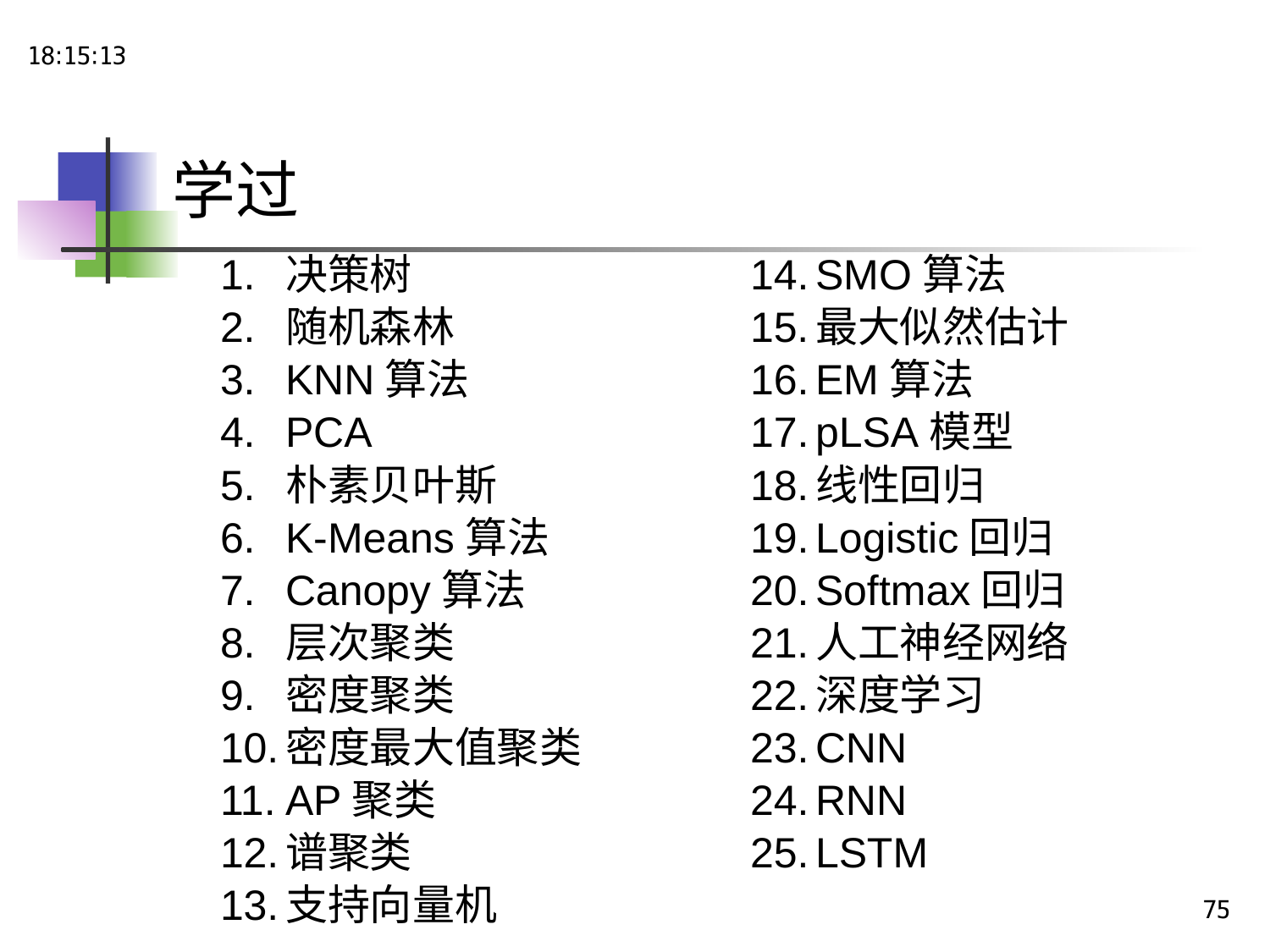

18:15:13
# 学过
决策树
随机森林
KNN算法
PCA
朴素贝叶斯
K-Means算法
Canopy算法
层次聚类
密度聚类
密度最大值聚类
AP聚类
谱聚类
支持向量机

SMO算法
最大似然估计
EM算法
pLSA模型
线性回归
Logistic回归
Softmax回归
人工神经网络
深度学习
CNN
RNN
LSTM
75